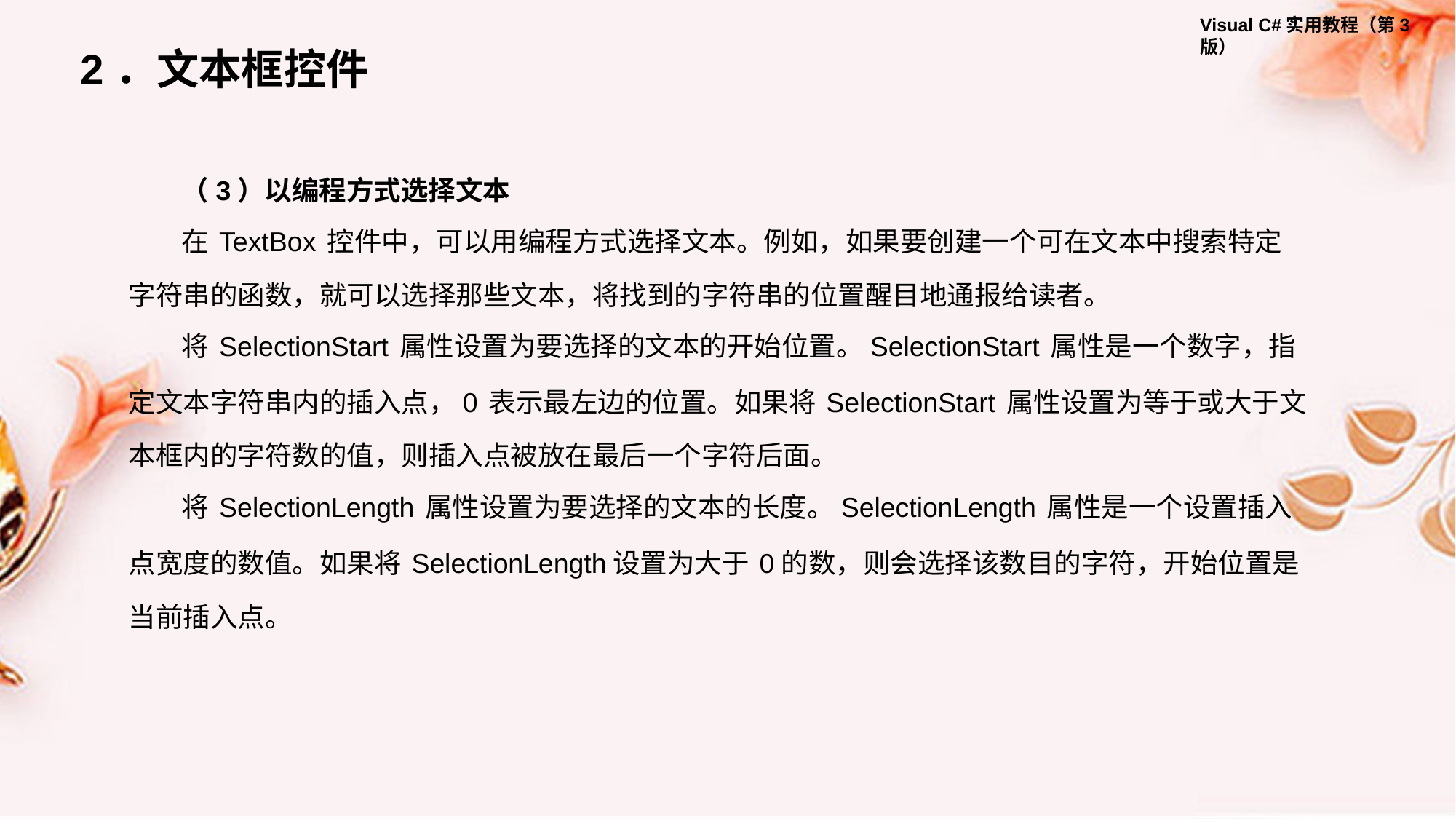

2．文本框控件
（3）以编程方式选择文本
在 TextBox 控件中，可以用编程方式选择文本。例如，如果要创建一个可在文本中搜索特定字符串的函数，就可以选择那些文本，将找到的字符串的位置醒目地通报给读者。
将 SelectionStart 属性设置为要选择的文本的开始位置。SelectionStart 属性是一个数字，指定文本字符串内的插入点，0 表示最左边的位置。如果将 SelectionStart 属性设置为等于或大于文本框内的字符数的值，则插入点被放在最后一个字符后面。
将 SelectionLength 属性设置为要选择的文本的长度。SelectionLength 属性是一个设置插入点宽度的数值。如果将 SelectionLength设置为大于 0的数，则会选择该数目的字符，开始位置是当前插入点。